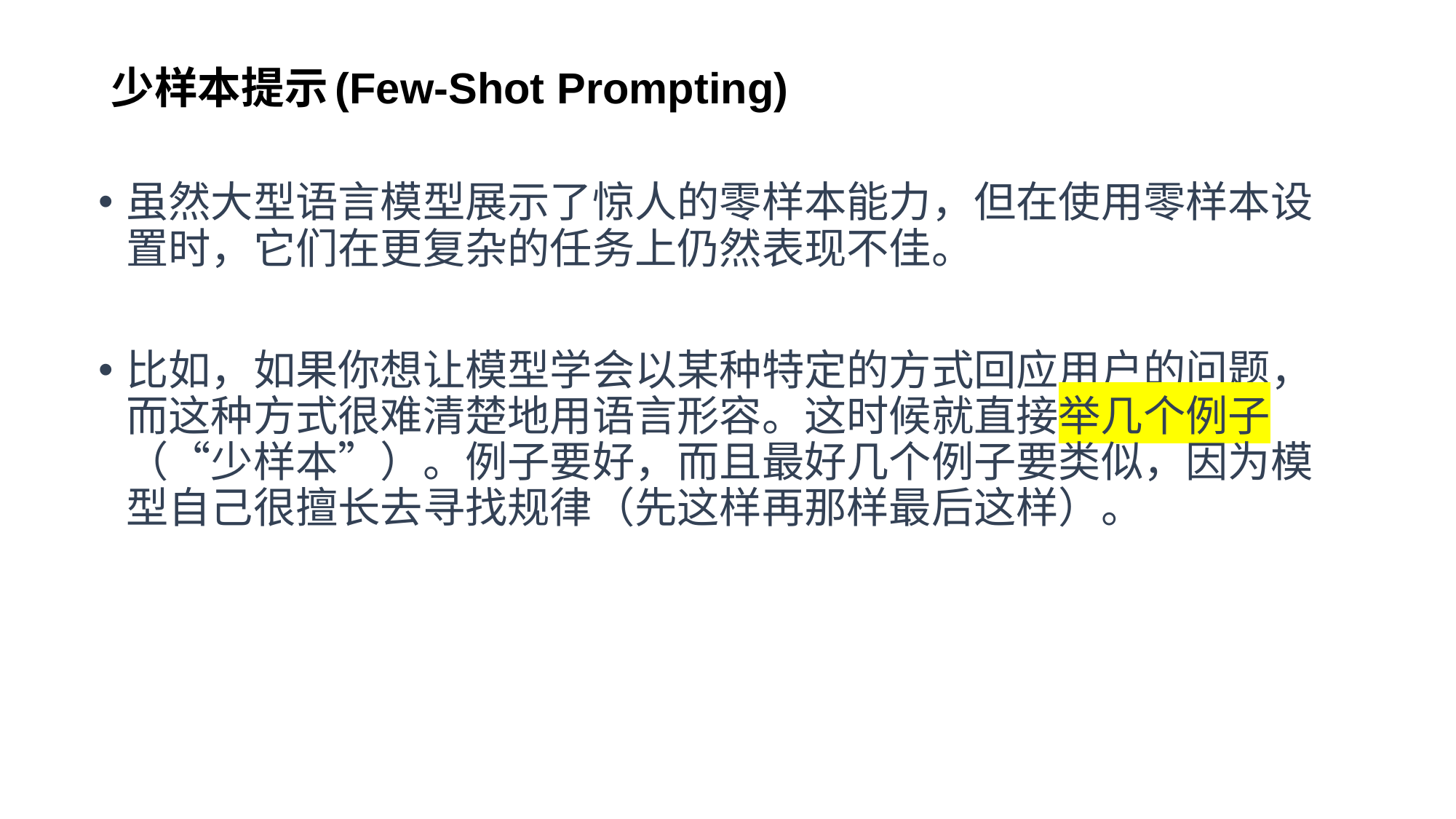

# 少样本提示(Few-Shot Prompting)
虽然大型语言模型展示了惊人的零样本能力，但在使用零样本设置时，它们在更复杂的任务上仍然表现不佳。

比如，如果你想让模型学会以某种特定的方式回应用户的问题，而这种方式很难清楚地用语言形容。这时候就直接举几个例子（“少样本”）。例子要好，而且最好几个例子要类似，因为模型自己很擅长去寻找规律（先这样再那样最后这样）。